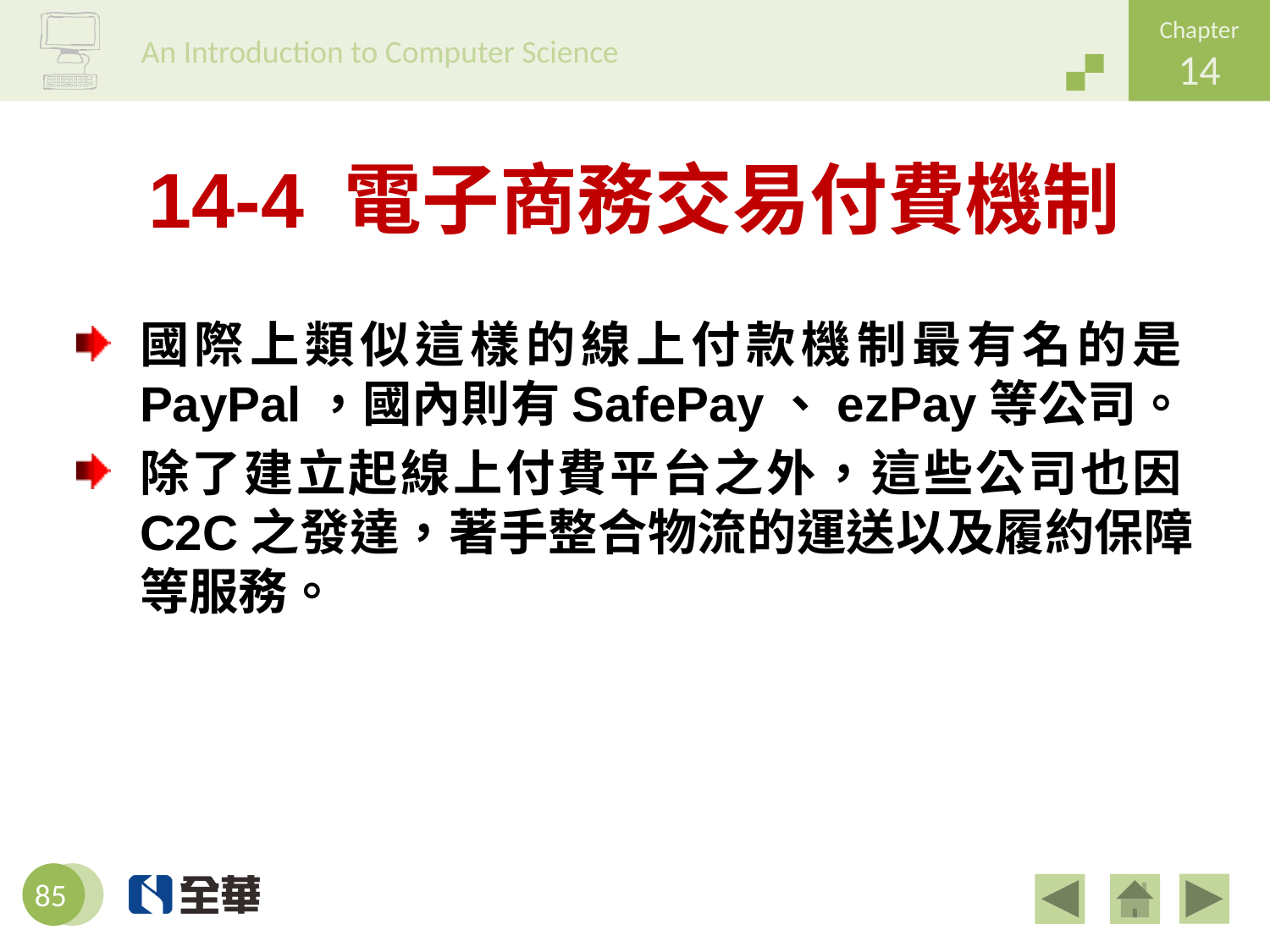

# 14-4 電子商務交易付費機制
國際上類似這樣的線上付款機制最有名的是PayPal，國內則有SafePay、ezPay等公司。
除了建立起線上付費平台之外，這些公司也因C2C之發達，著手整合物流的運送以及履約保障等服務。